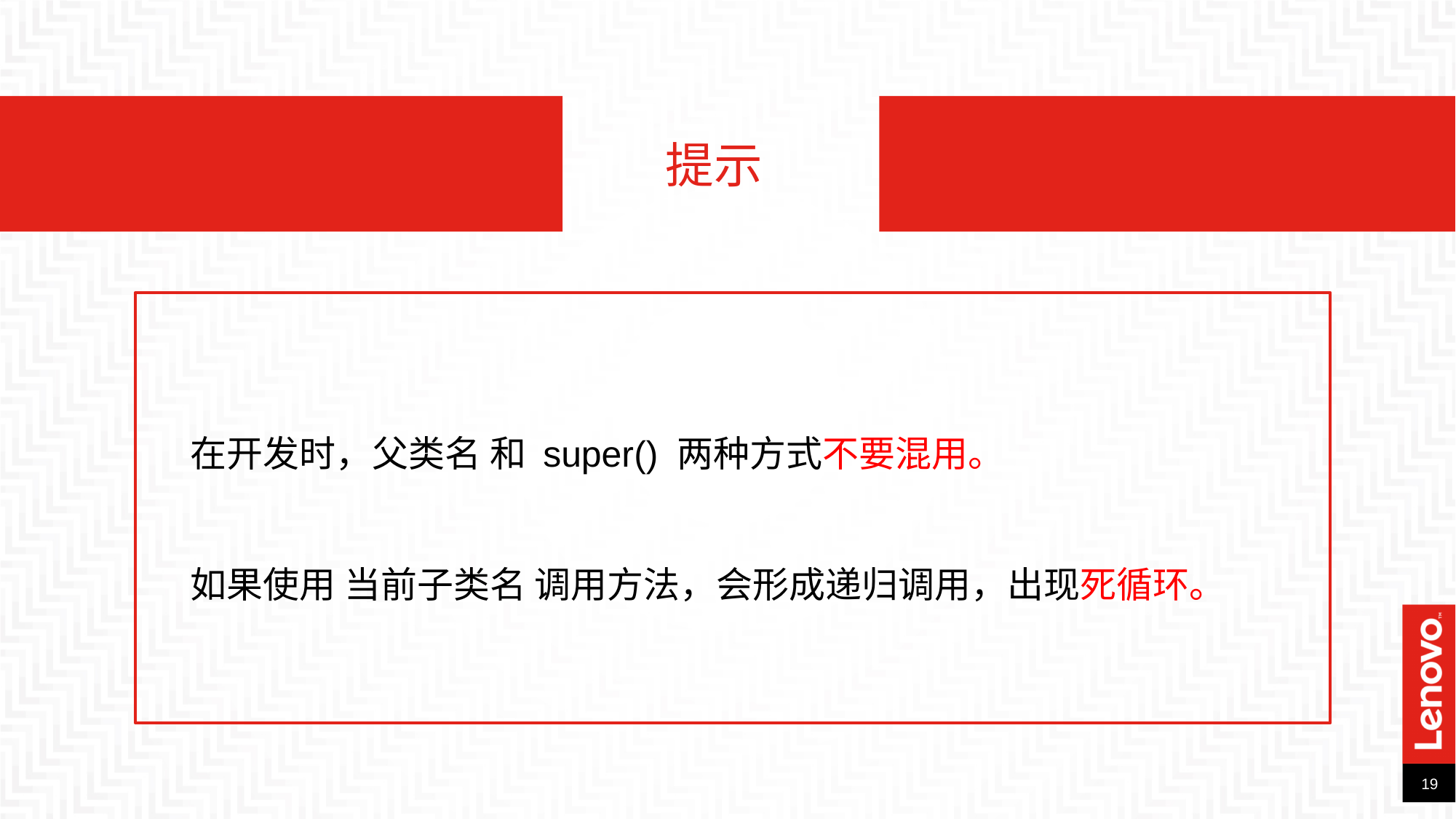

提示

在开发时，父类名 和 super() 两种方式不要混用。

如果使用 当前子类名 调用方法，会形成递归调用，出现死循环。